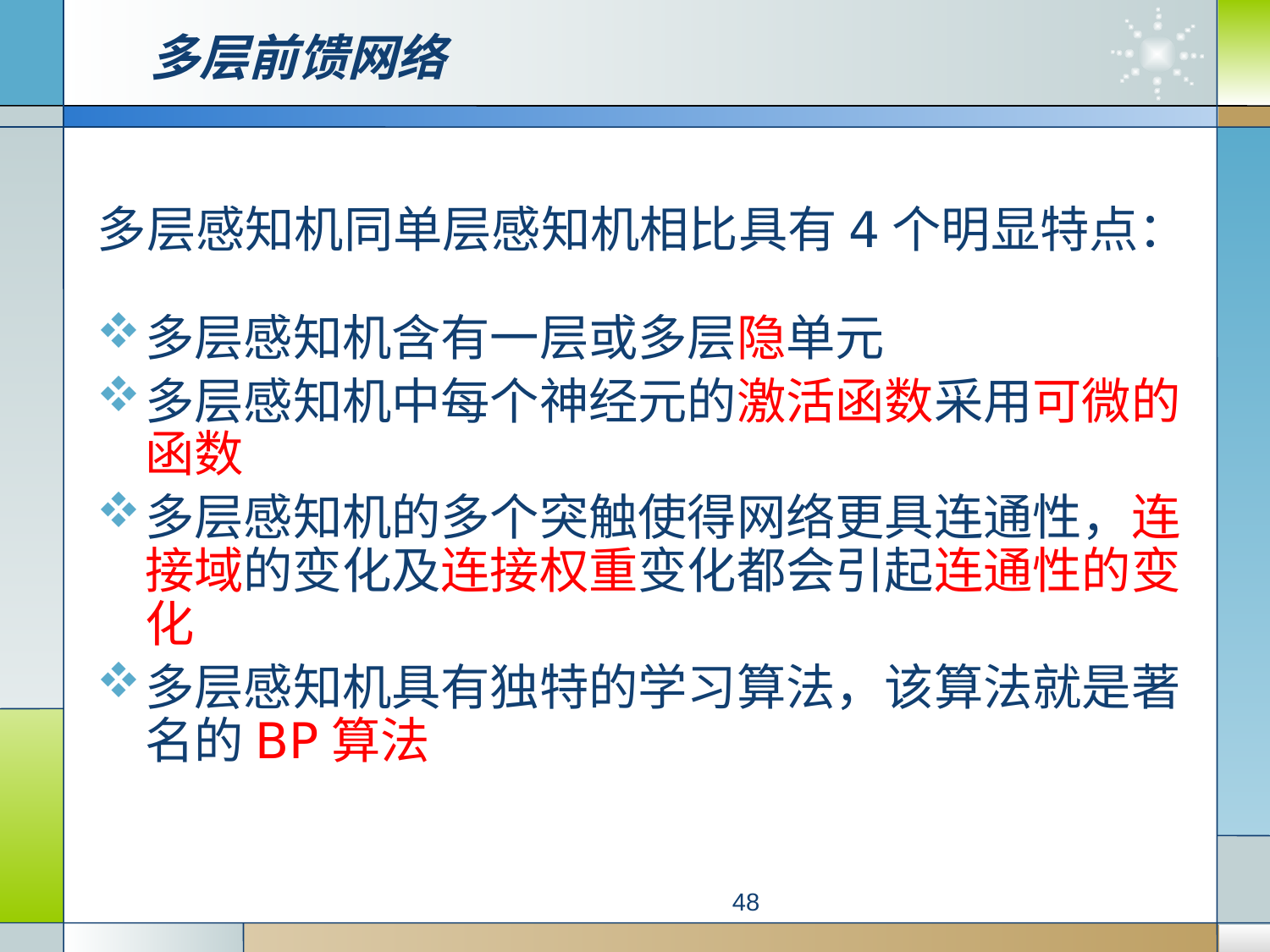

多层前馈网络
# 多层感知机同单层感知机相比具有4个明显特点：
多层感知机含有一层或多层隐单元
多层感知机中每个神经元的激活函数采用可微的函数
多层感知机的多个突触使得网络更具连通性，连接域的变化及连接权重变化都会引起连通性的变化
多层感知机具有独特的学习算法，该算法就是著名的BP算法
48